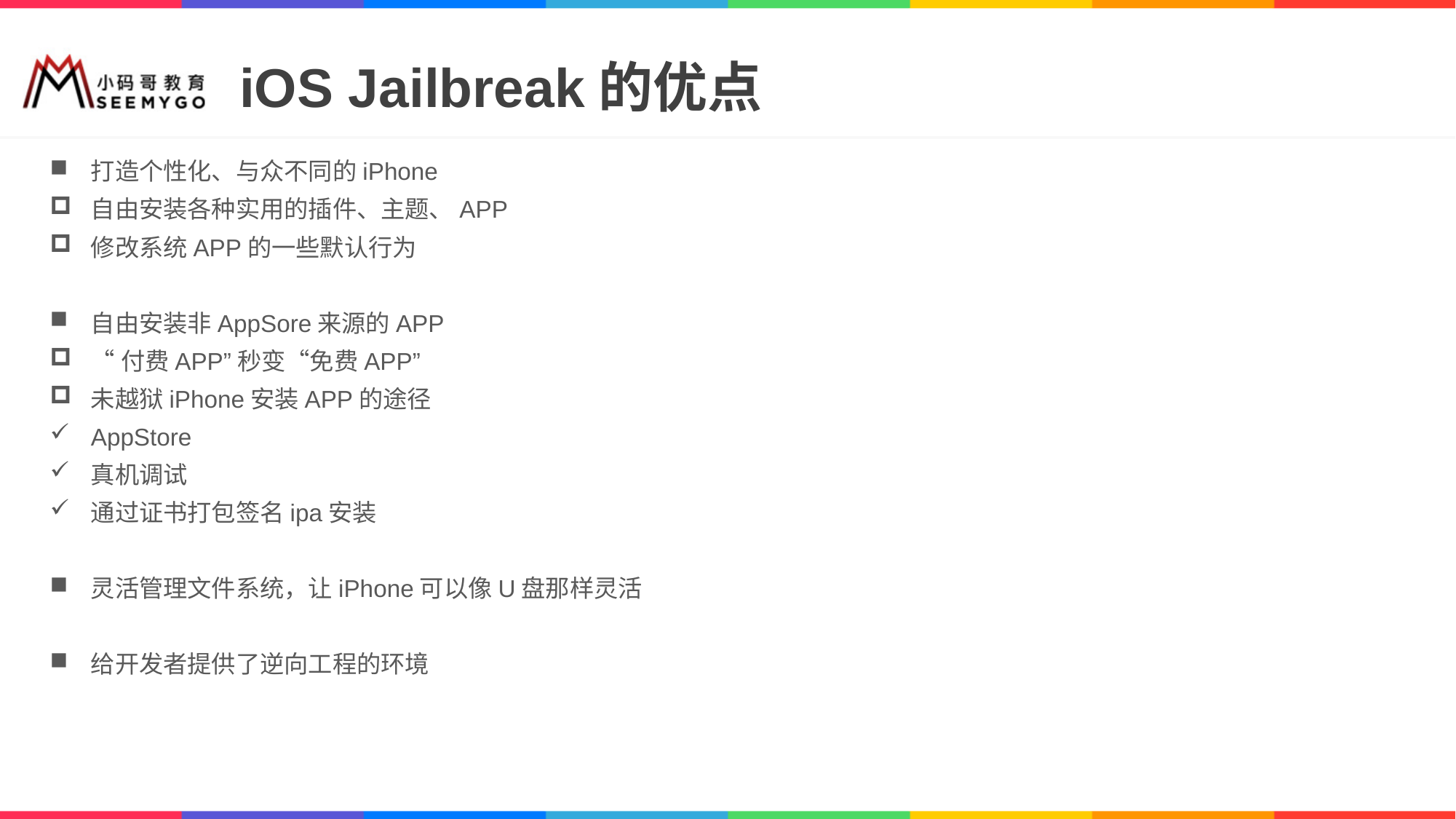

# iOS Jailbreak的优点
打造个性化、与众不同的iPhone
自由安装各种实用的插件、主题、APP
修改系统APP的一些默认行为

自由安装非AppSore来源的APP
“付费APP”秒变“免费APP”
未越狱iPhone安装APP的途径
AppStore
真机调试
通过证书打包签名ipa安装

灵活管理文件系统，让iPhone可以像U盘那样灵活

给开发者提供了逆向工程的环境